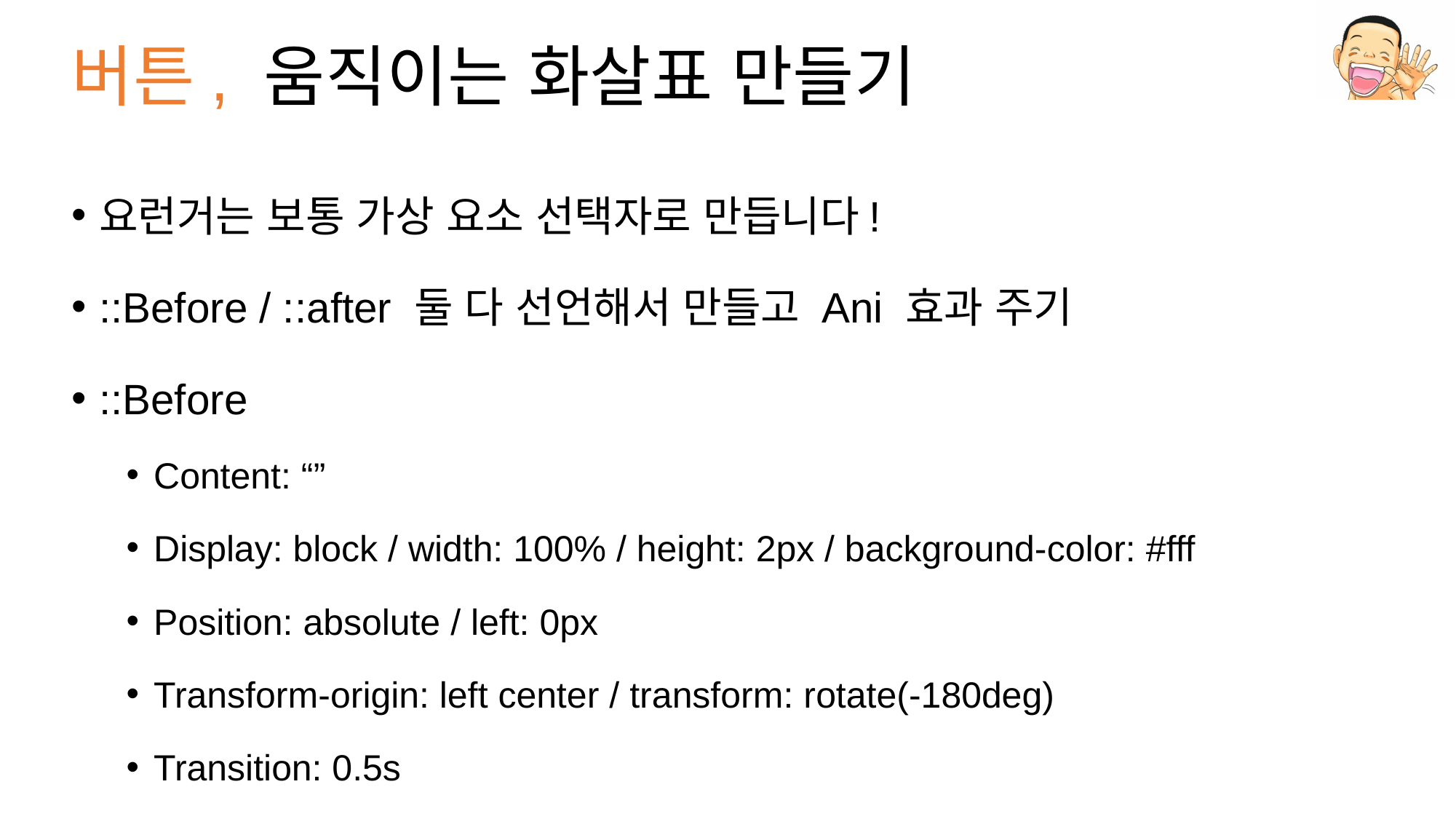

# 버튼, 움직이는 화살표 만들기
요런거는 보통 가상 요소 선택자로 만듭니다!
::Before / ::after 둘 다 선언해서 만들고 Ani 효과 주기
::Before
Content: “”
Display: block / width: 100% / height: 2px / background-color: #fff
Position: absolute / left: 0px
Transform-origin: left center / transform: rotate(-180deg)
Transition: 0.5s